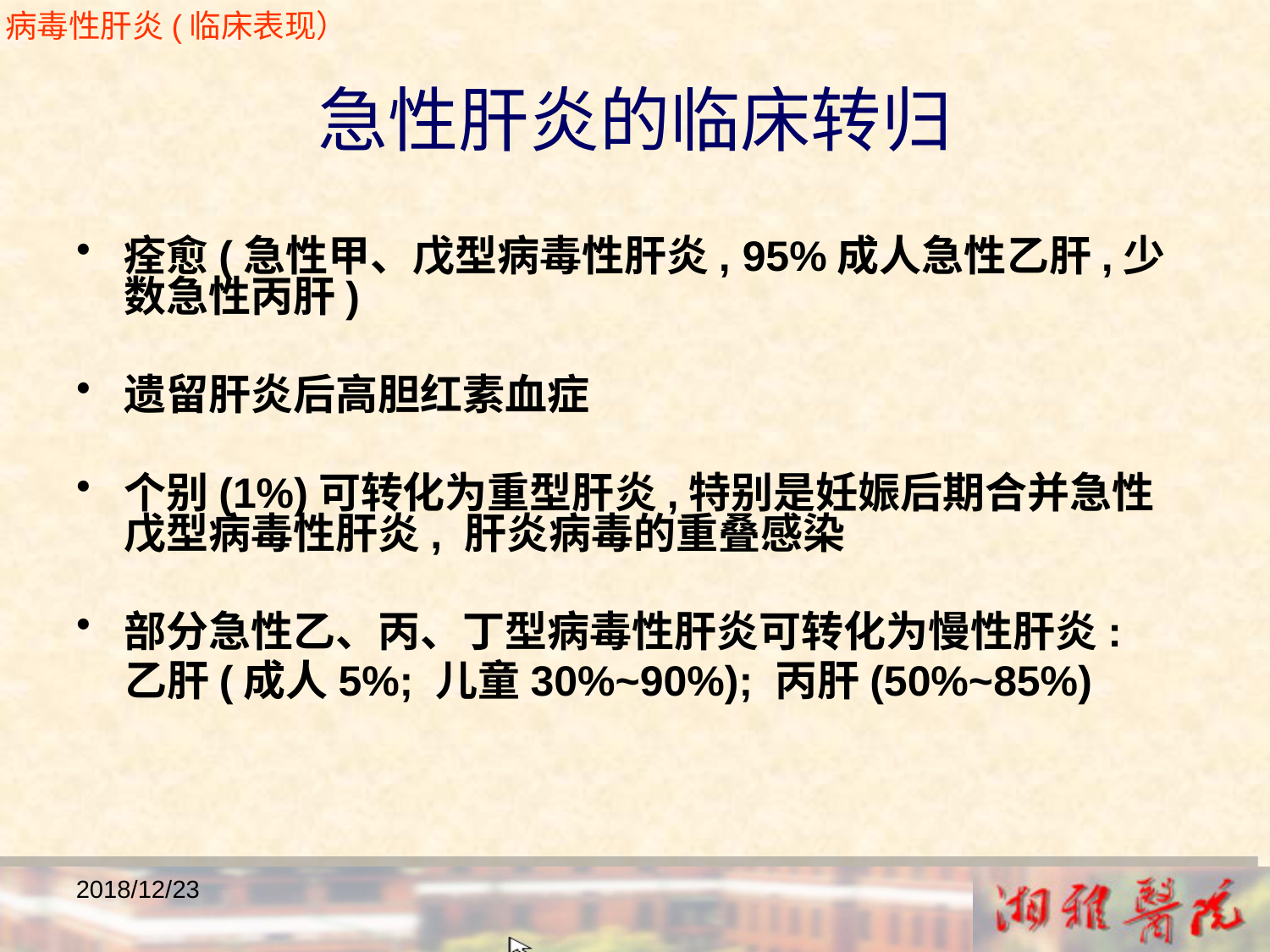

急性肝炎的临床转归
病毒性肝炎(临床表现）
痊愈(急性甲、戊型病毒性肝炎, 95%成人急性乙肝,少数急性丙肝)

遗留肝炎后高胆红素血症

个别(1%)可转化为重型肝炎,特别是妊娠后期合并急性戊型病毒性肝炎, 肝炎病毒的重叠感染

部分急性乙、丙、丁型病毒性肝炎可转化为慢性肝炎:
    乙肝(成人5%; 儿童30%~90%); 丙肝(50%~85%)

2018/12/23